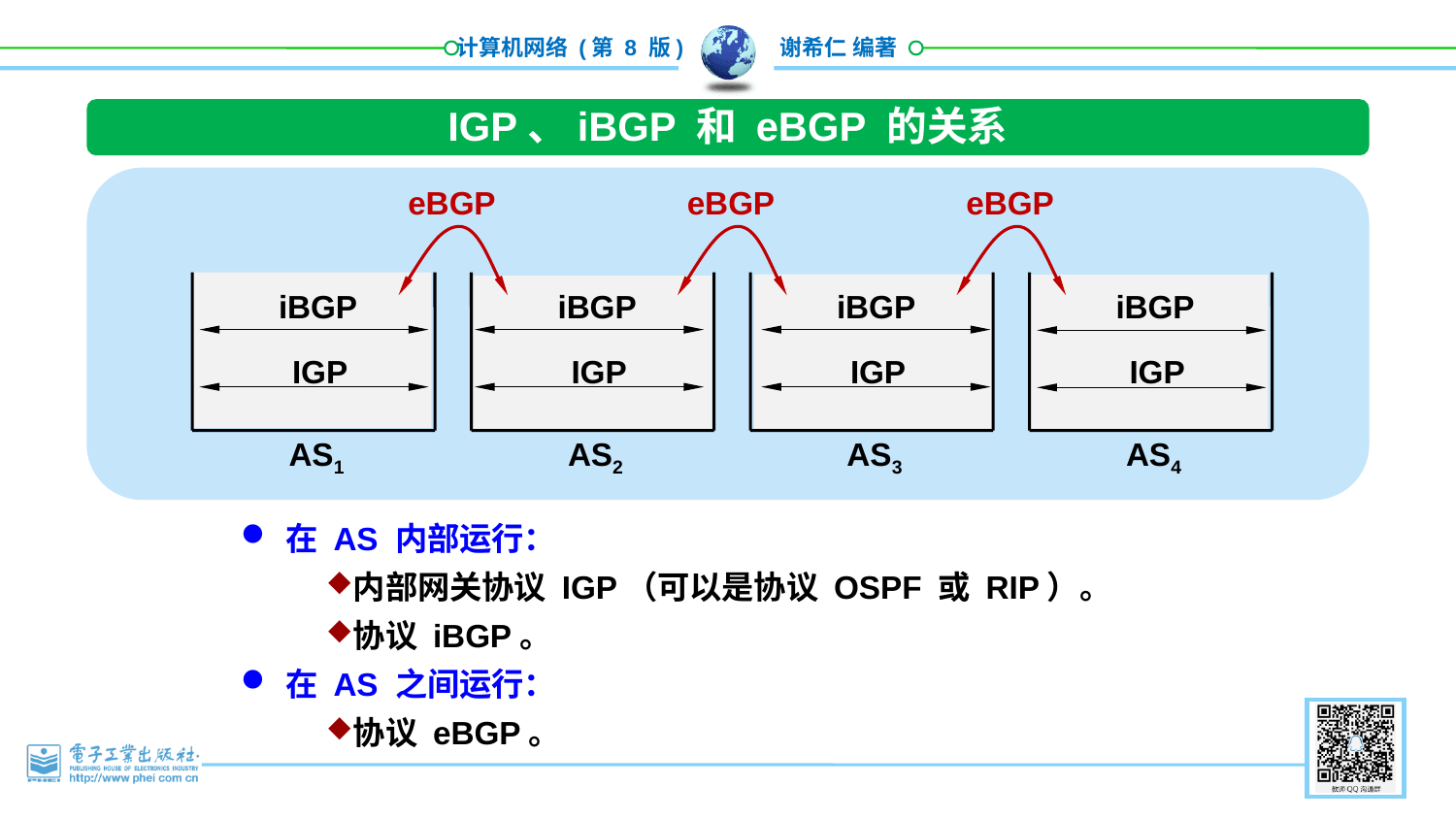

IGP、iBGP 和 eBGP 的关系

eBGP
eBGP
eBGP

iBGP
iBGP
iBGP
iBGP
IGP
IGP
IGP
IGP
AS1
AS2
AS3
AS4

在 AS 内部运行：
内部网关协议 IGP（可以是协议 OSPF 或 RIP）。
协议 iBGP。
在 AS 之间运行：
协议 eBGP。